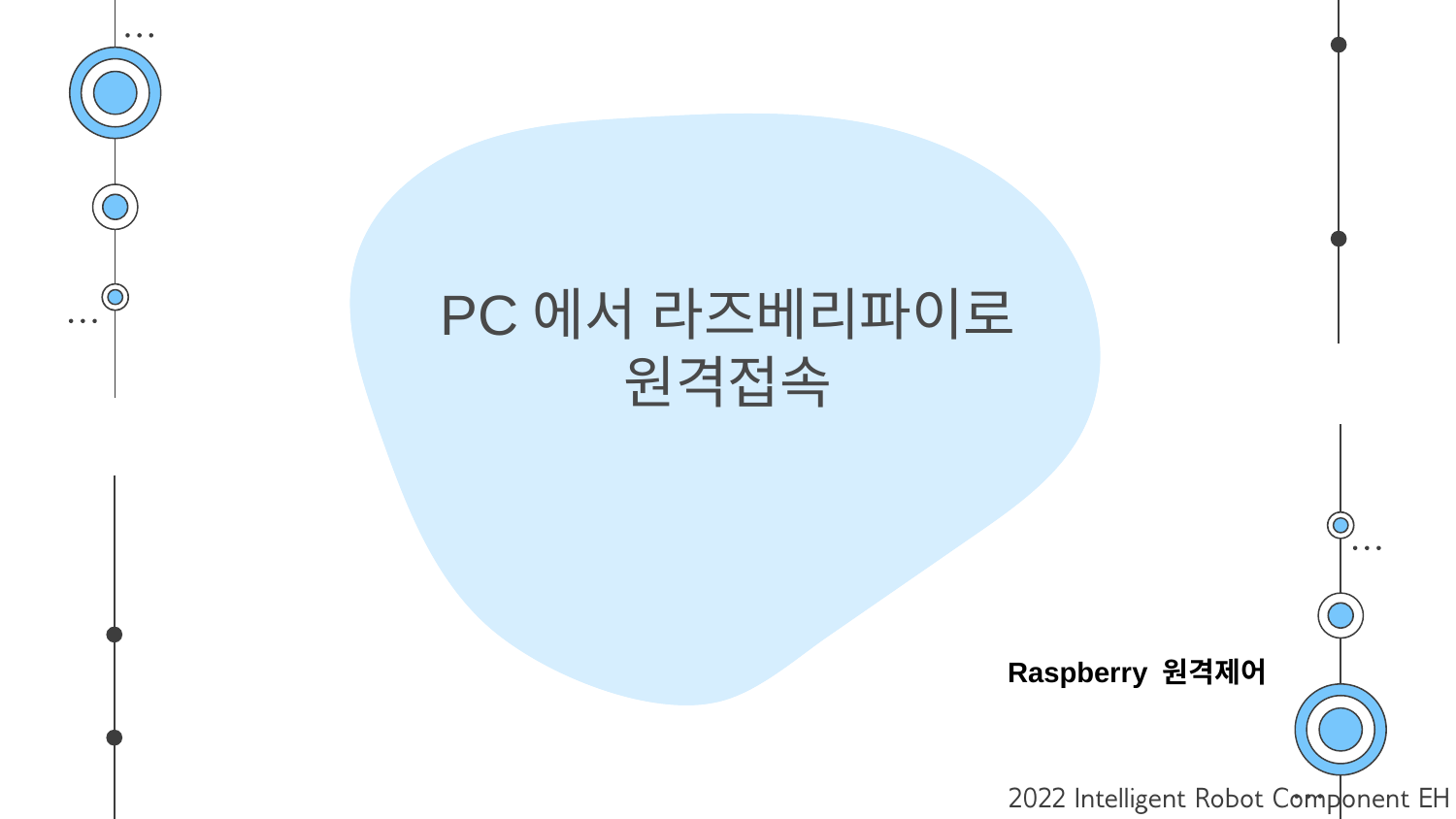

# PC에서 라즈베리파이로 원격접속
Raspberry 원격제어
2022 Intelligent Robot Component EH